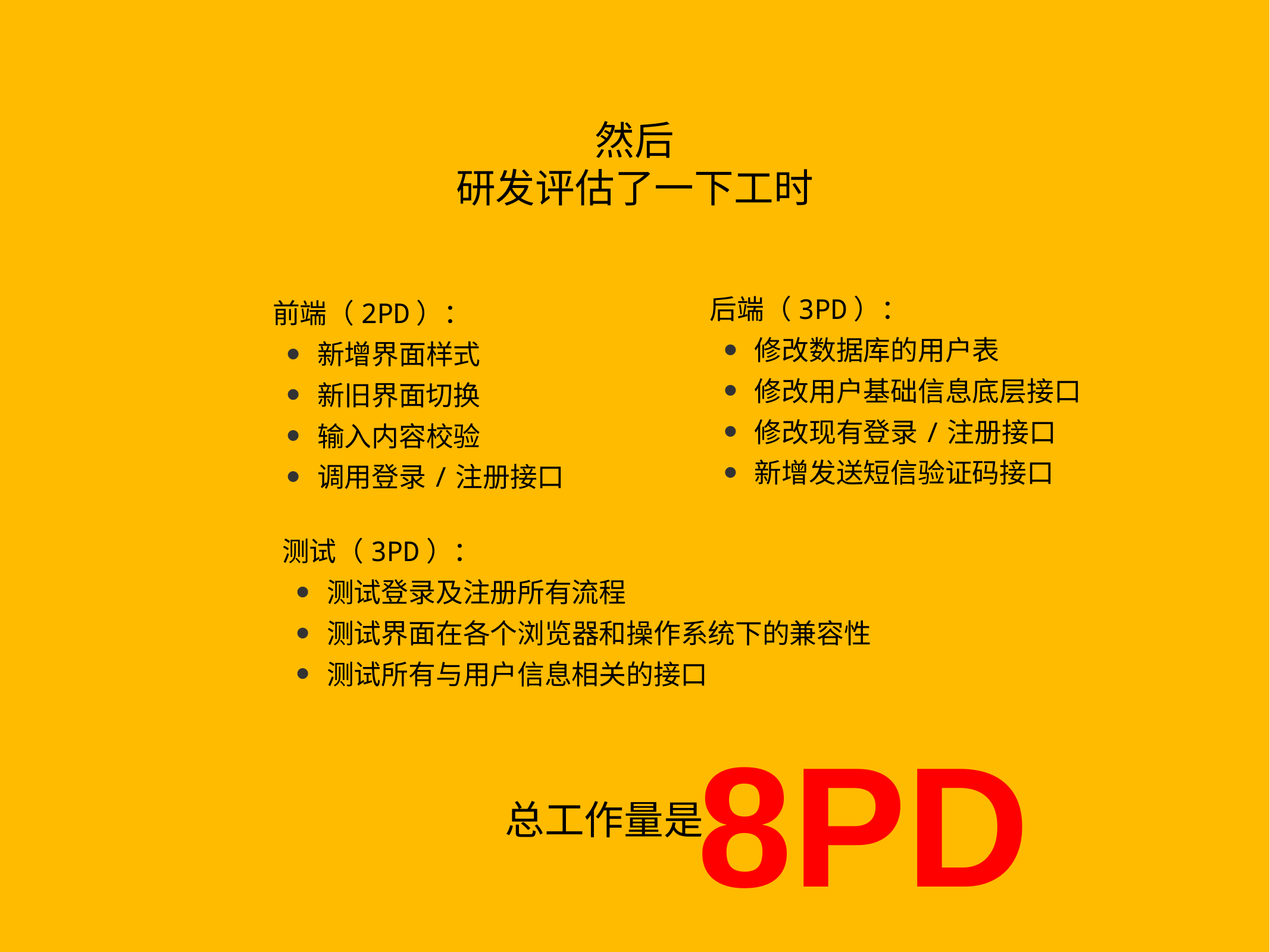

然后
研发评估了一下工时
后端（3PD）：
修改数据库的用户表
修改用户基础信息底层接口
修改现有登录/注册接口
新增发送短信验证码接口
前端（2PD）：
新增界面样式
新旧界面切换
输入内容校验
调用登录/注册接口
测试（3PD）：
测试登录及注册所有流程
测试界面在各个浏览器和操作系统下的兼容性
测试所有与用户信息相关的接口
8PD
总工作量是